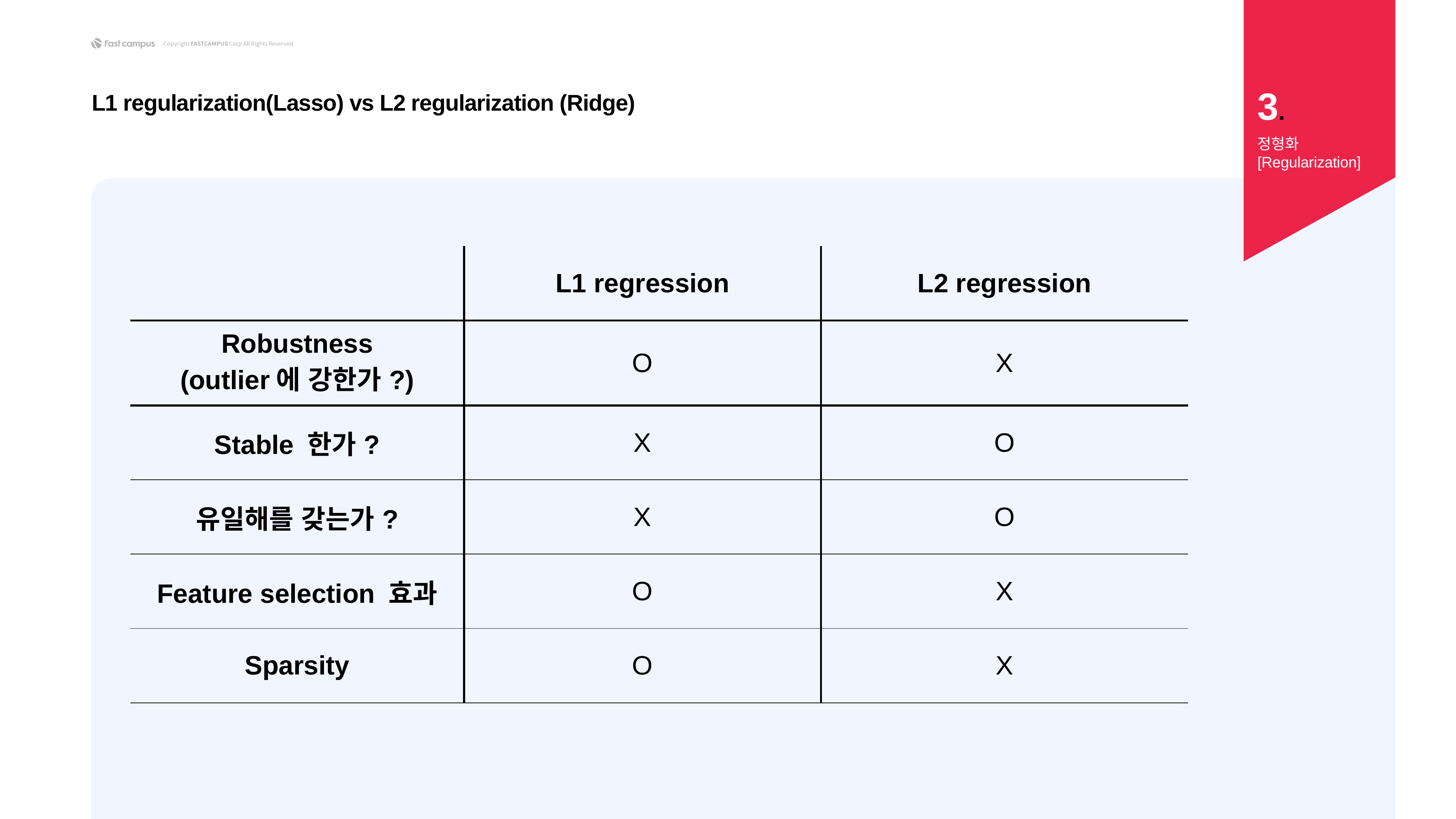

3.
L1 regularization(Lasso) vs L2 regularization (Ridge)
정형화 [Regularization]
|  | L1 regression | L2 regression |
| --- | --- | --- |
| Robustness (outlier에 강한가?) | O | X |
| Stable 한가? | X | O |
| 유일해를 갖는가? | X | O |
| Feature selection 효과 | O | X |
| Sparsity | O | X |